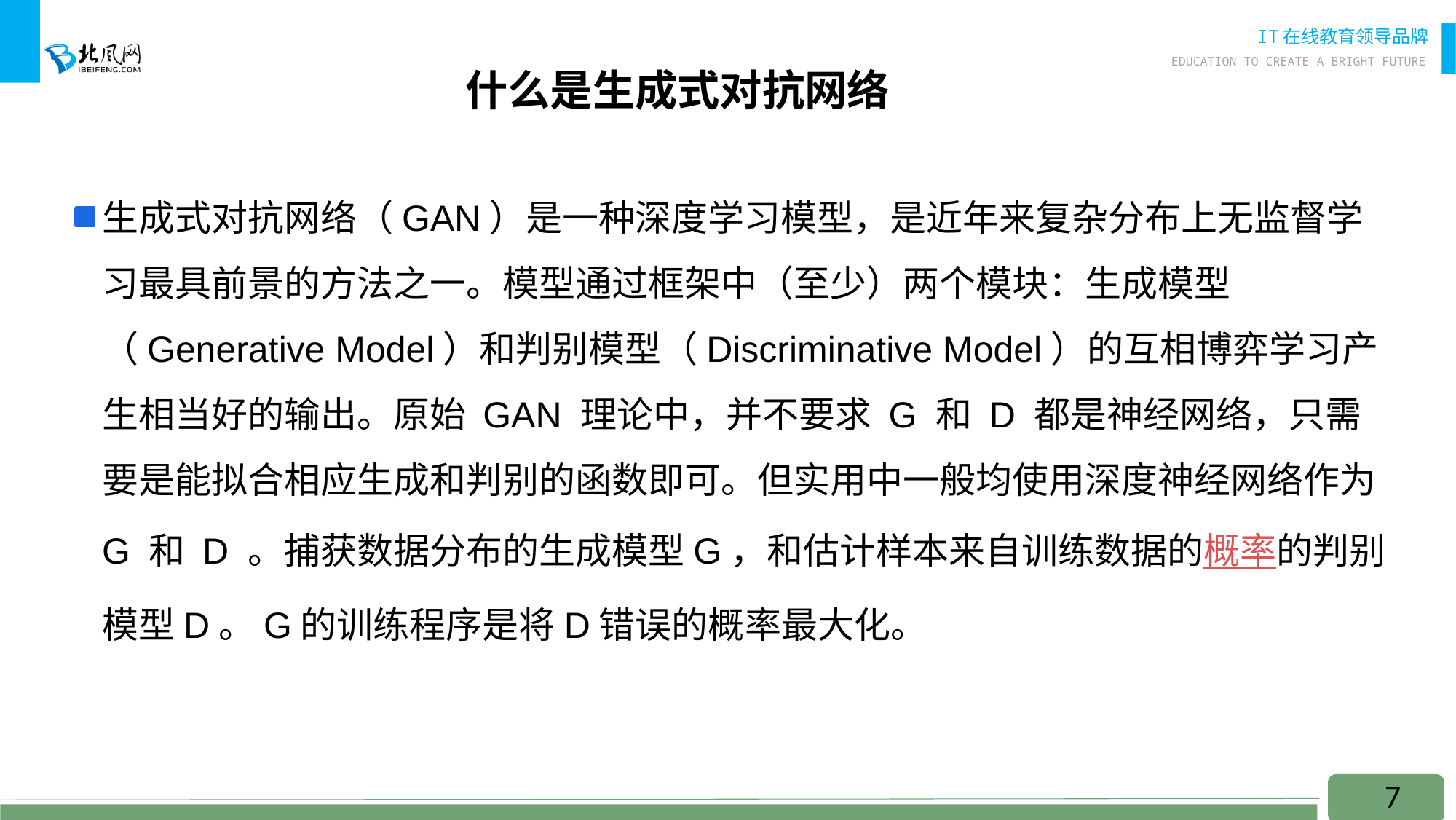

# 什么是生成式对抗网络
生成式对抗网络（GAN）是一种深度学习模型，是近年来复杂分布上无监督学习最具前景的方法之一。模型通过框架中（至少）两个模块：生成模型（Generative Model）和判别模型（Discriminative Model）的互相博弈学习产生相当好的输出。原始 GAN 理论中，并不要求 G 和 D 都是神经网络，只需要是能拟合相应生成和判别的函数即可。但实用中一般均使用深度神经网络作为 G 和 D 。捕获数据分布的生成模型G，和估计样本来自训练数据的概率的判别模型D。G的训练程序是将D错误的概率最大化。